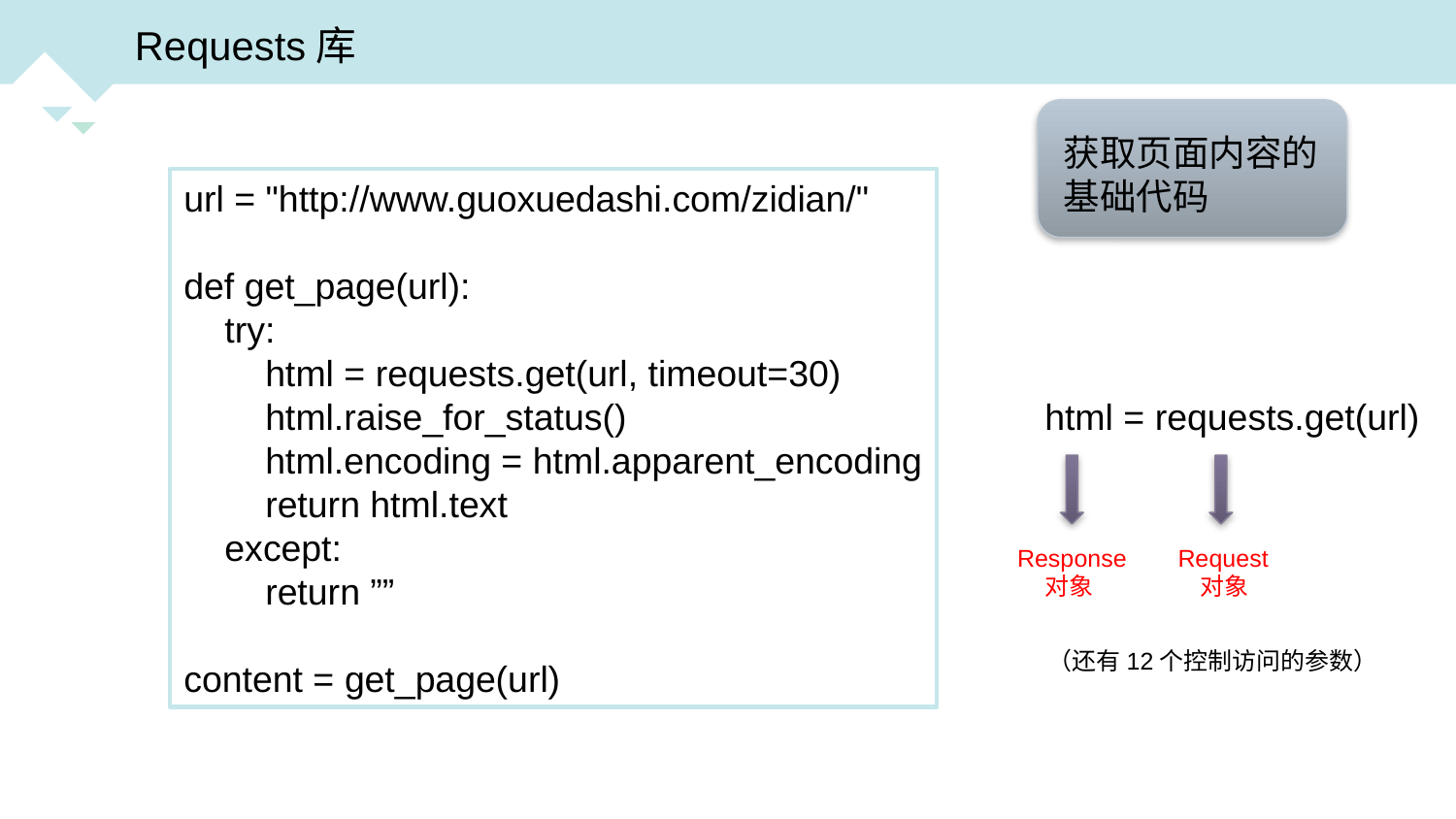

Requests库

获取页面内容的基础代码
url = "http://www.guoxuedashi.com/zidian/"

def get_page(url):
    try:
        html = requests.get(url, timeout=30)
        html.raise_for_status()
        html.encoding = html.apparent_encoding
        return html.text
    except:
        return ””

content = get_page(url)
html = requests.get(url)

Response
    对象
Request
   对象
（还有12个控制访问的参数）